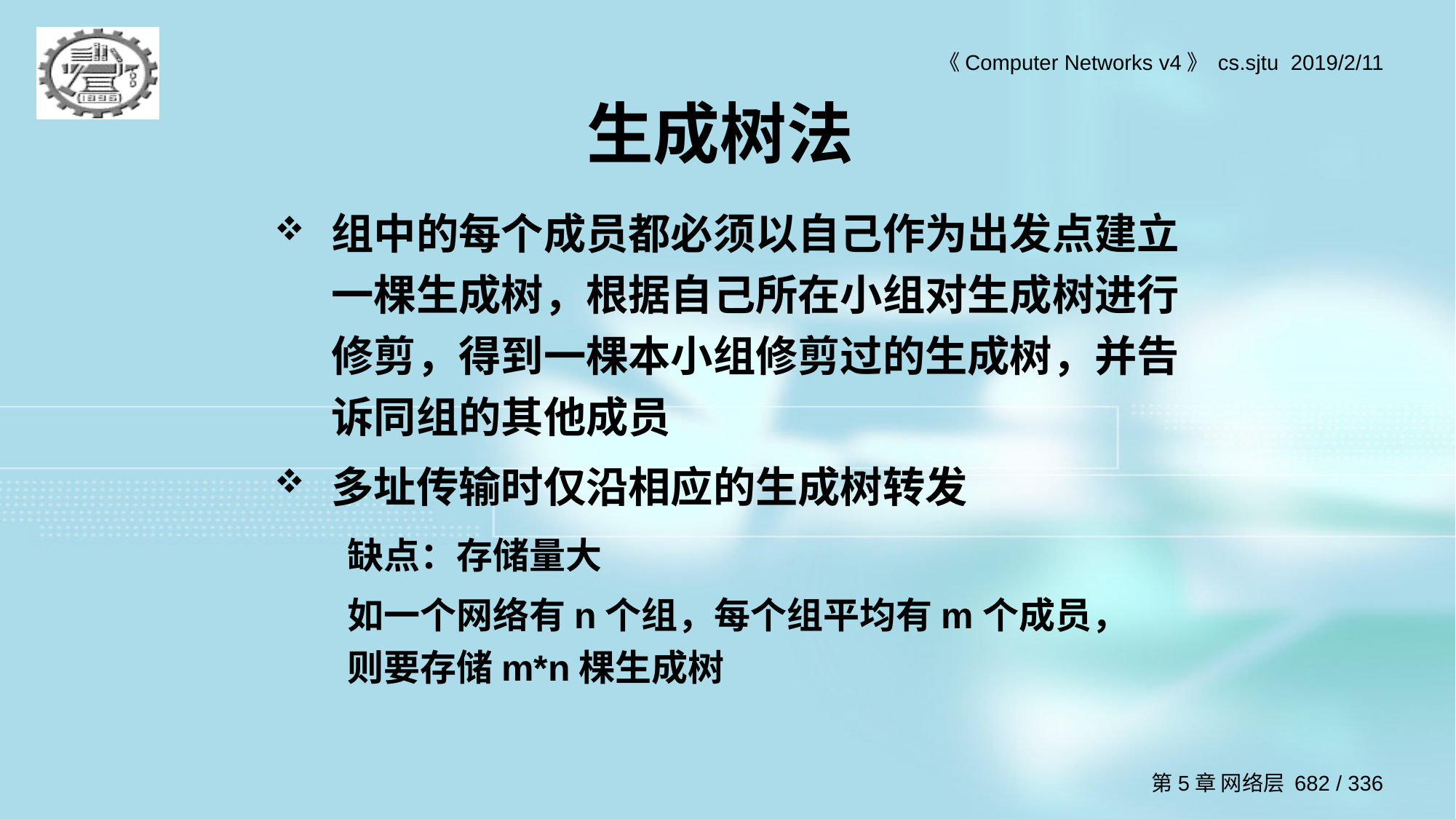

# 生成树法
组中的每个成员都必须以自己作为出发点建立一棵生成树，根据自己所在小组对生成树进行修剪，得到一棵本小组修剪过的生成树，并告诉同组的其他成员
多址传输时仅沿相应的生成树转发
缺点：存储量大
如一个网络有n个组，每个组平均有m个成员，则要存储m*n棵生成树